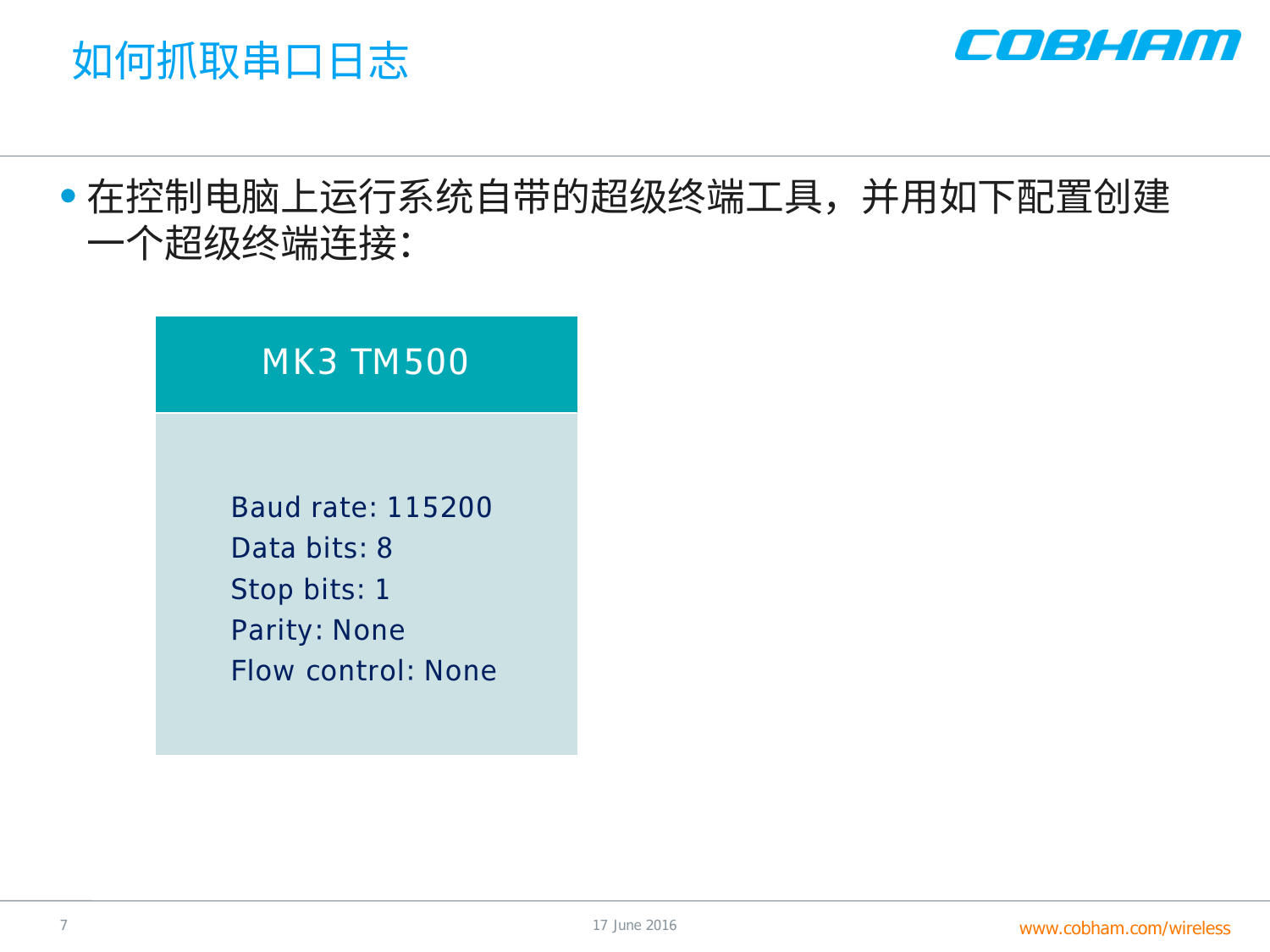

# 如何抓取串口日志

在控制电脑上运行系统自带的超级终端工具，并用如下配置创建一个超级终端连接：
| MK3 TM500 |
| --- |
| Baud rate: 115200 Data bits: 8 Stop bits: 1 Parity: None Flow control: None |
7
17 June 2016